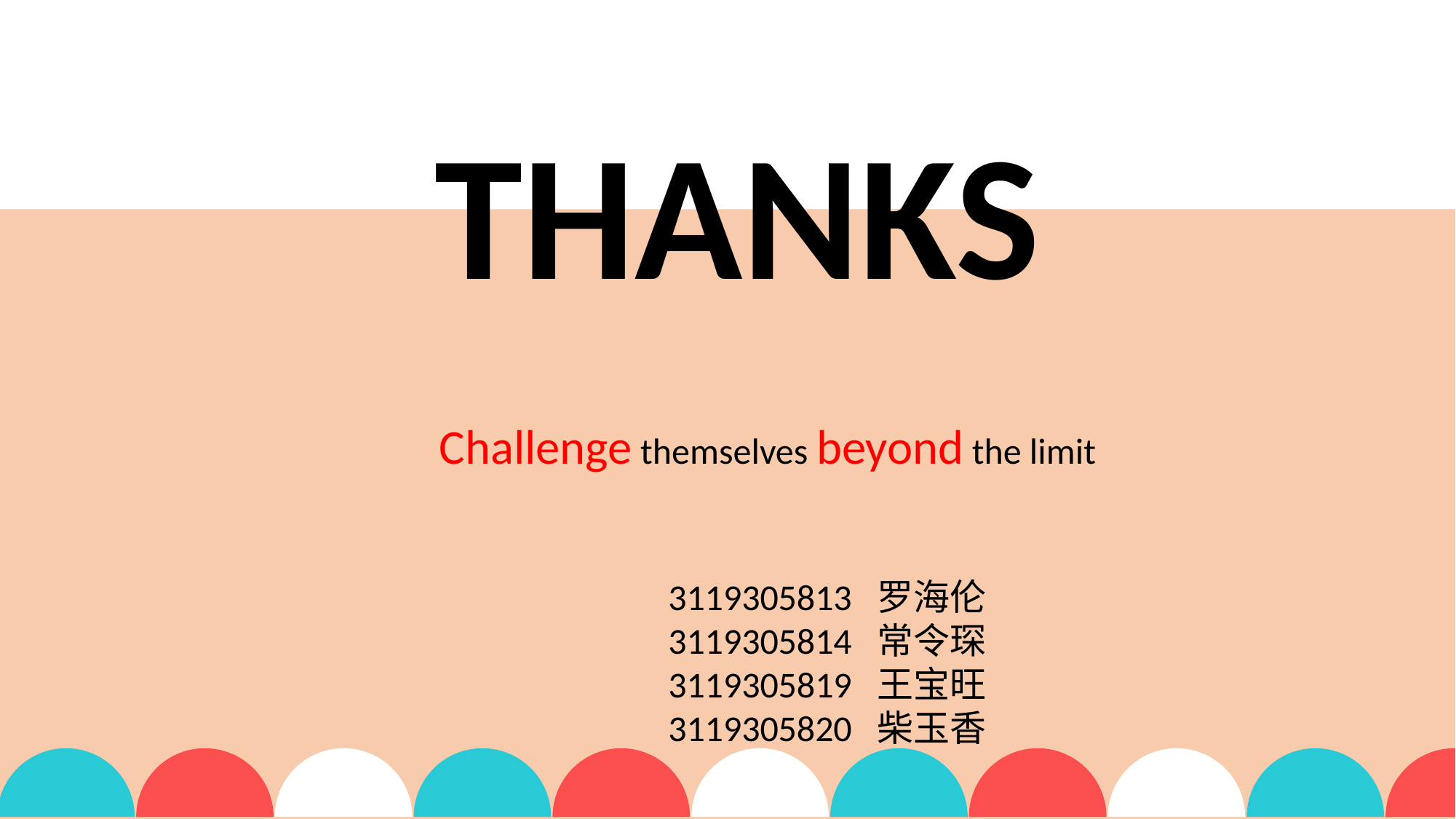

THANKS

Challenge themselves beyond the limit
3119305813  罗海伦
3119305814  常令琛
3119305819  王宝旺
3119305820  柴玉香